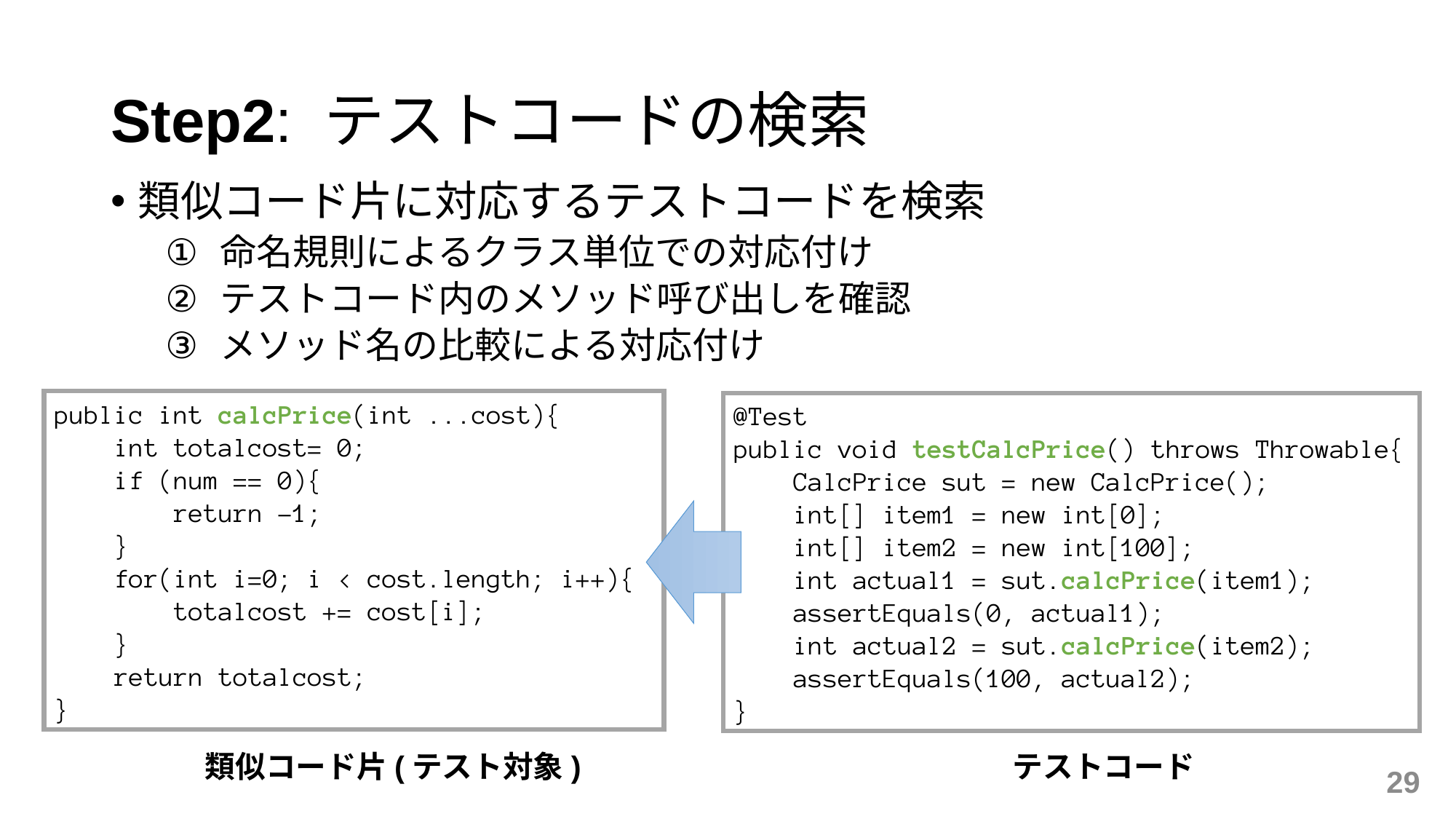

# Step2: テストコードの検索
類似コード片に対応するテストコードを検索
命名規則によるクラス単位での対応付け
テストコード内のメソッド呼び出しを確認
メソッド名の比較による対応付け

public int calcPrice(int ...cost){
    int totalcost= 0;
    if (num == 0){
        return -1;
    }
    for(int i=0; i < cost.length; i++){
        totalcost += cost[i];
    }
    return totalcost;
}
@Test
public void testCalcPrice() throws Throwable{
    CalcPrice sut = new CalcPrice();
    int[] item1 = new int[0];
    int[] item2 = new int[100];
    int actual1 = sut.calcPrice(item1);
    assertEquals(0, actual1);
    int actual2 = sut.calcPrice(item2);
    assertEquals(100, actual2);
}

類似コード片(テスト対象)
テストコード
29